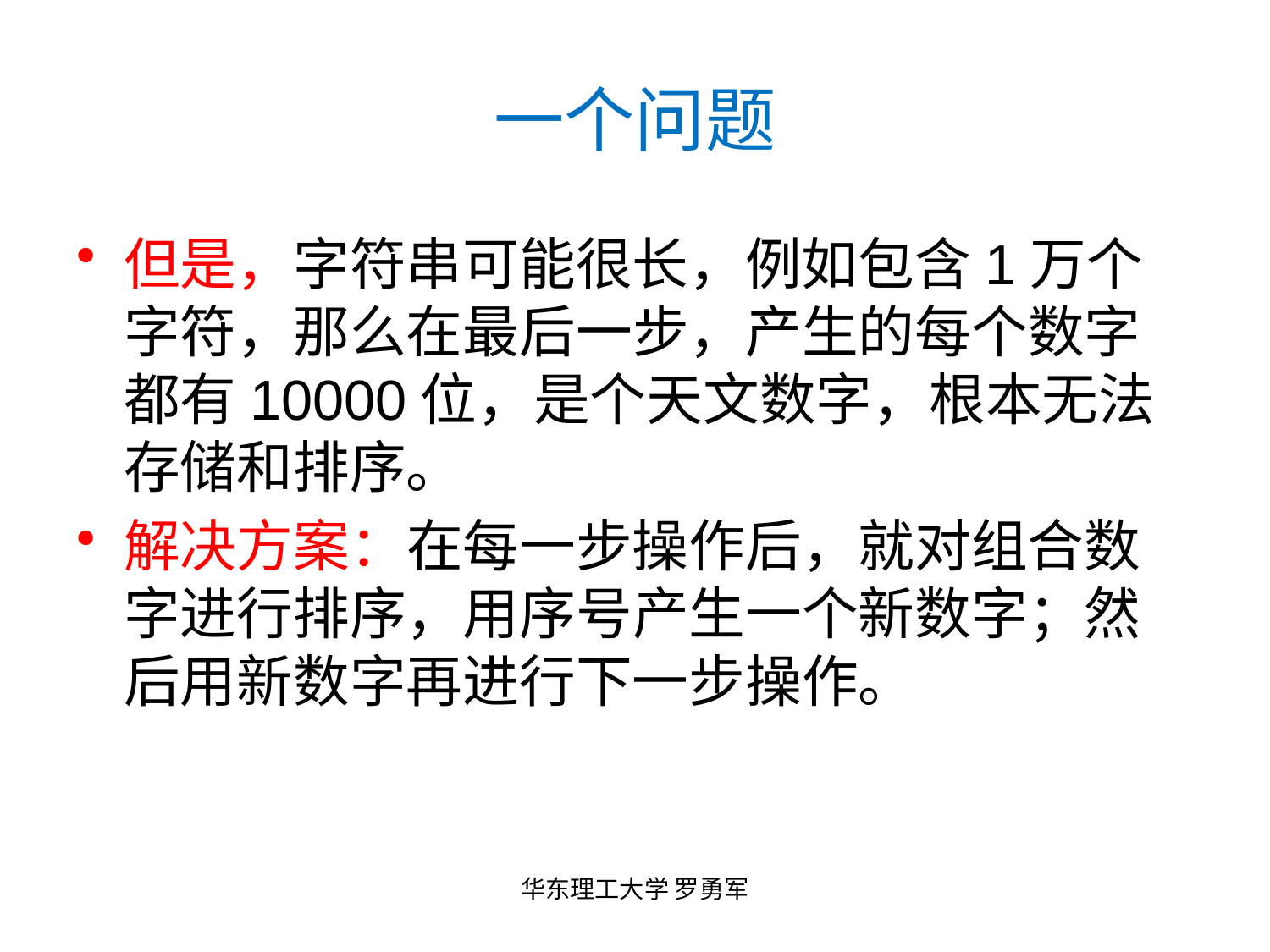

# 一个问题
但是，字符串可能很长，例如包含1万个字符，那么在最后一步，产生的每个数字都有10000位，是个天文数字，根本无法存储和排序。
解决方案：在每一步操作后，就对组合数字进行排序，用序号产生一个新数字；然后用新数字再进行下一步操作。

华东理工大学 罗勇军